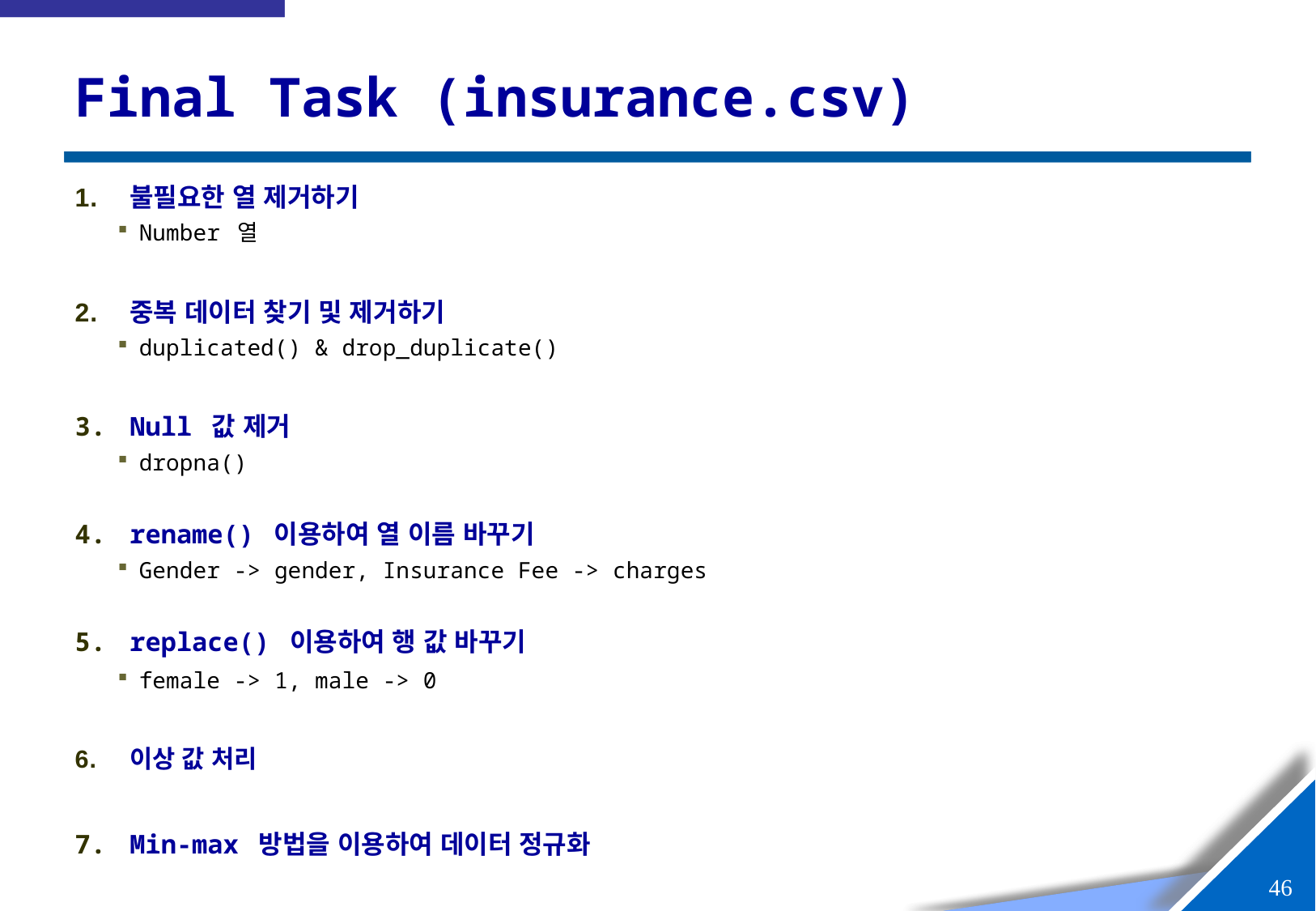

# Final Task (insurance.csv)
불필요한 열 제거하기
Number 열

중복 데이터 찾기 및 제거하기
duplicated() & drop_duplicate()

Null 값 제거
dropna()

rename() 이용하여 열 이름 바꾸기
Gender -> gender, Insurance Fee -> charges

replace() 이용하여 행 값 바꾸기
female -> 1, male -> 0

이상 값 처리

Min-max 방법을 이용하여 데이터 정규화

46